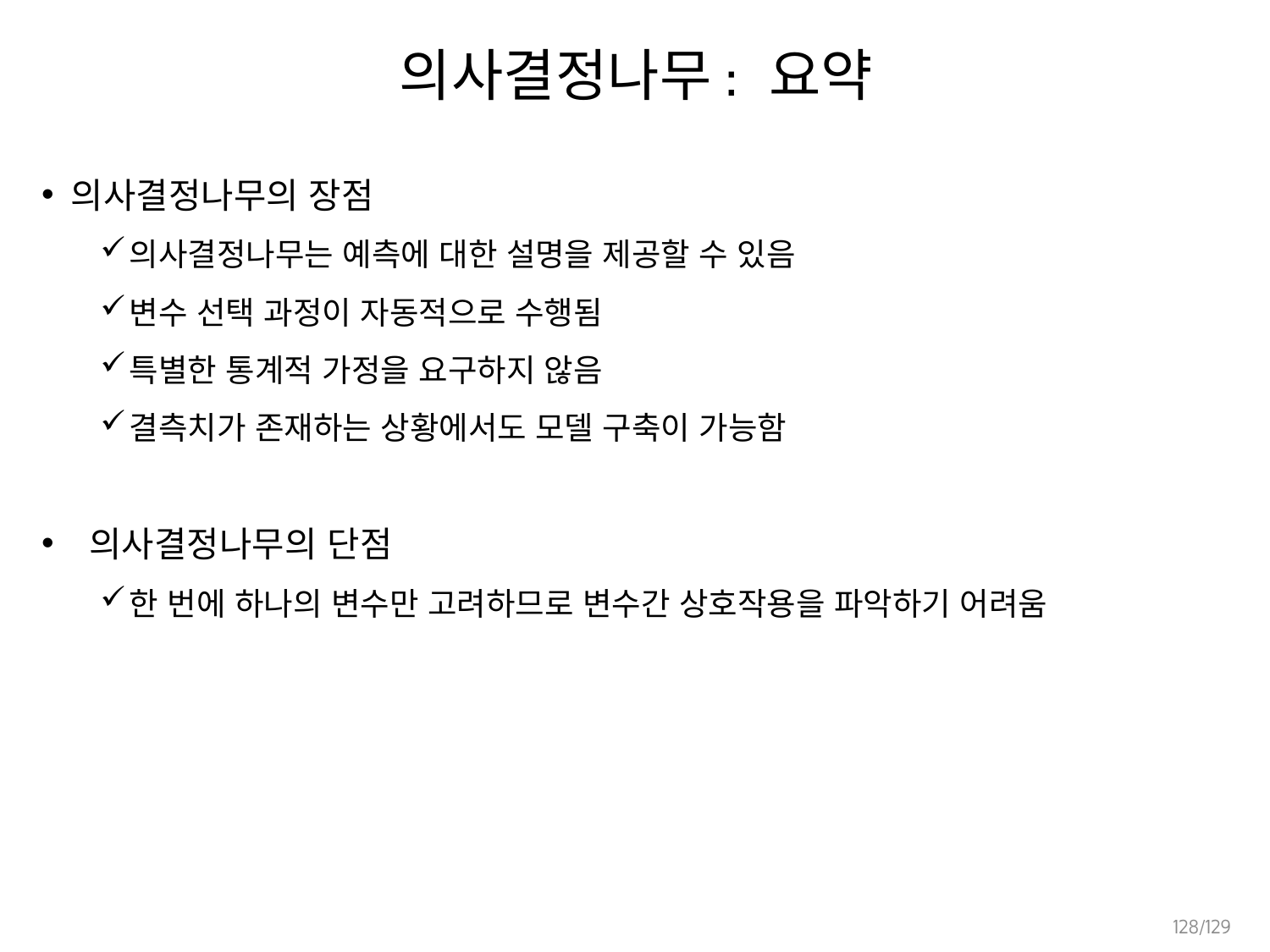

# 의사결정나무: 요약
의사결정나무의 장점
의사결정나무는 예측에 대한 설명을 제공할 수 있음
변수 선택 과정이 자동적으로 수행됨
특별한 통계적 가정을 요구하지 않음
결측치가 존재하는 상황에서도 모델 구축이 가능함

 의사결정나무의 단점
한 번에 하나의 변수만 고려하므로 변수간 상호작용을 파악하기 어려움
128/129